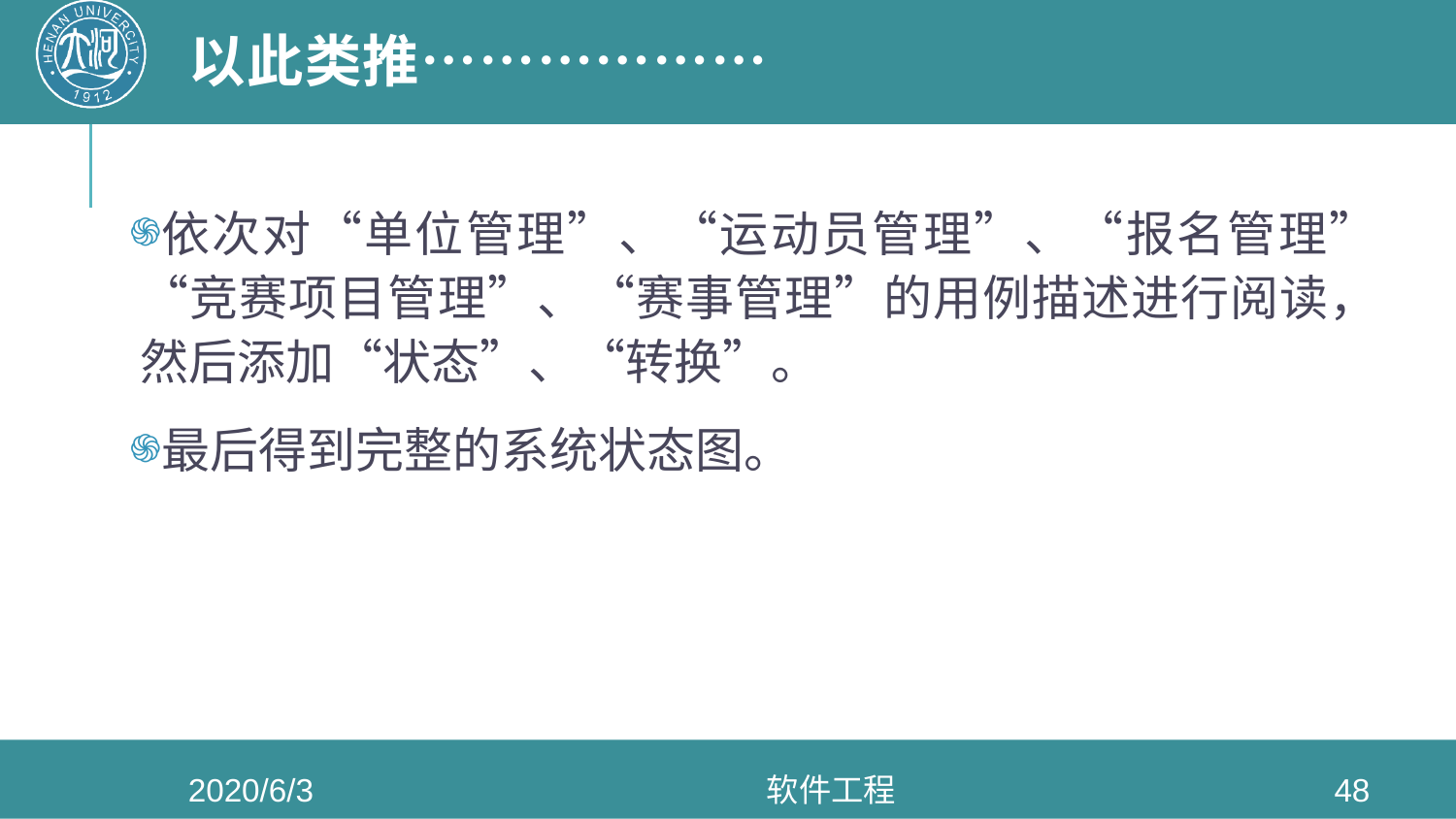

# 以此类推………………
依次对“单位管理”、“运动员管理”、“报名管理” “竞赛项目管理”、“赛事管理”的用例描述进行阅读，然后添加“状态”、“转换”。
最后得到完整的系统状态图。
2020/6/3
软件工程
48